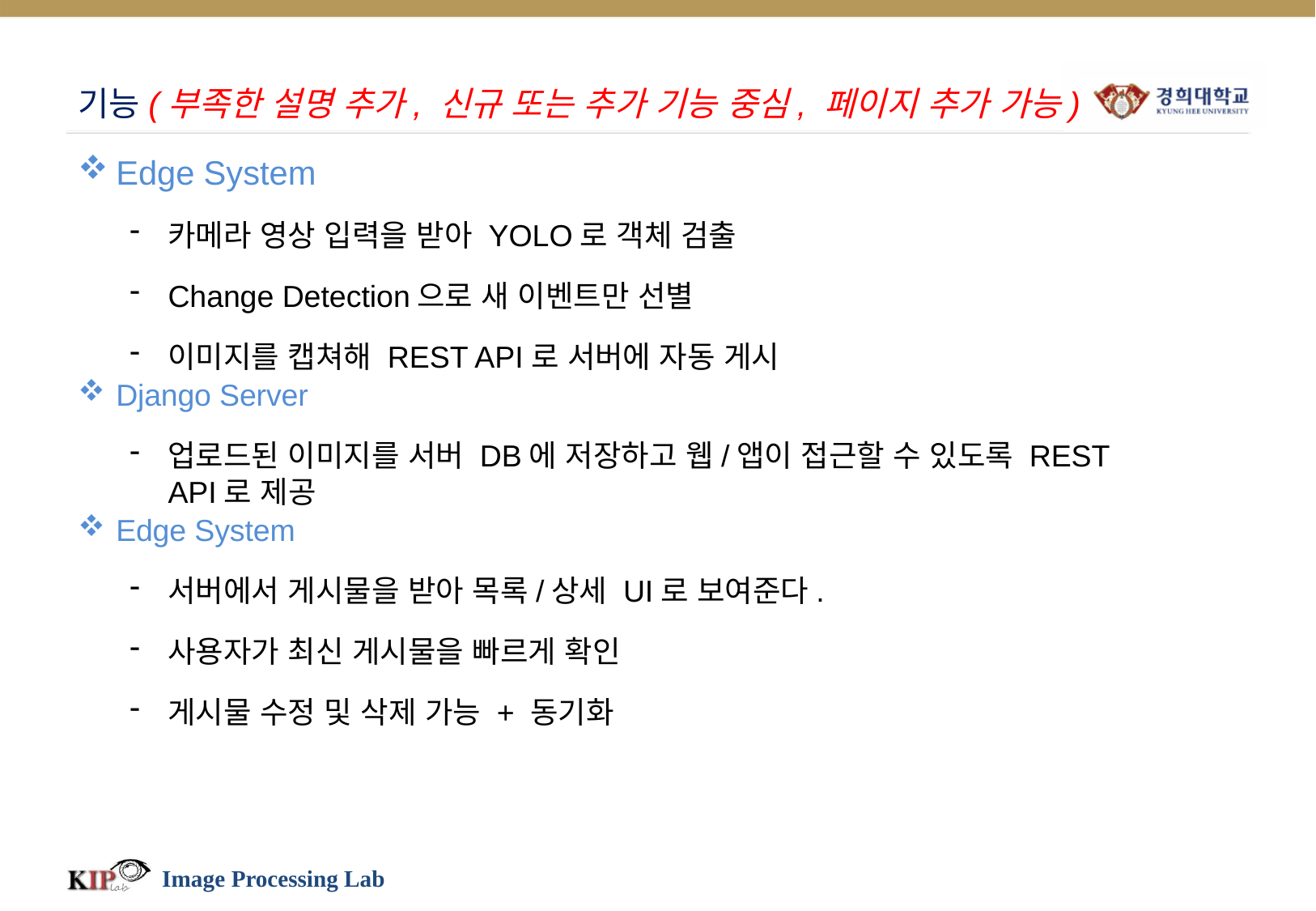

# 기능(부족한 설명 추가, 신규 또는 추가 기능 중심, 페이지 추가 가능)
Edge System
카메라 영상 입력을 받아 YOLO로 객체 검출
Change Detection으로 새 이벤트만 선별
이미지를 캡쳐해 REST API로 서버에 자동 게시
Django Server
업로드된 이미지를 서버 DB에 저장하고 웹/앱이 접근할 수 있도록 REST API로 제공
Edge System
서버에서 게시물을 받아 목록/상세 UI로 보여준다.
사용자가 최신 게시물을 빠르게 확인
게시물 수정 및 삭제 가능 + 동기화
Image Processing Lab